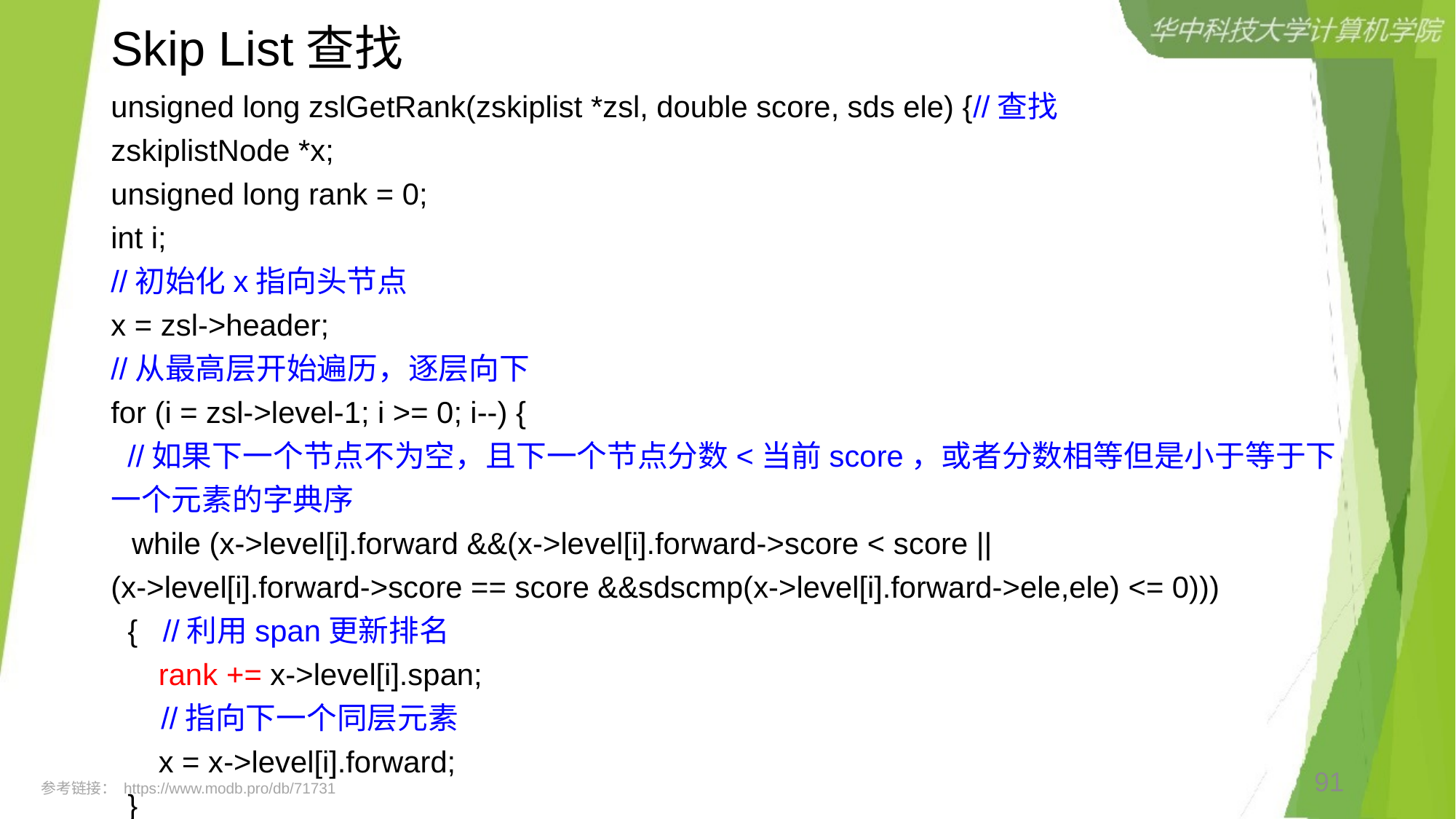

# Skip List查找
unsigned long zslGetRank(zskiplist *zsl, double score, sds ele) {//查找
zskiplistNode *x;
unsigned long rank = 0;
int i;
//初始化x指向头节点
x = zsl->header;
//从最高层开始遍历，逐层向下
for (i = zsl->level-1; i >= 0; i--) {
  //如果下一个节点不为空，且下一个节点分数<当前score，或者分数相等但是小于等于下一个元素的字典序
  while (x->level[i].forward &&(x->level[i].forward->score < score ||
(x->level[i].forward->score == score &&sdscmp(x->level[i].forward->ele,ele) <= 0)))
  {   //利用span更新排名
      rank += x->level[i].span;
      //指向下一个同层元素
      x = x->level[i].forward;
  }
91
参考链接： https://www.modb.pro/db/71731